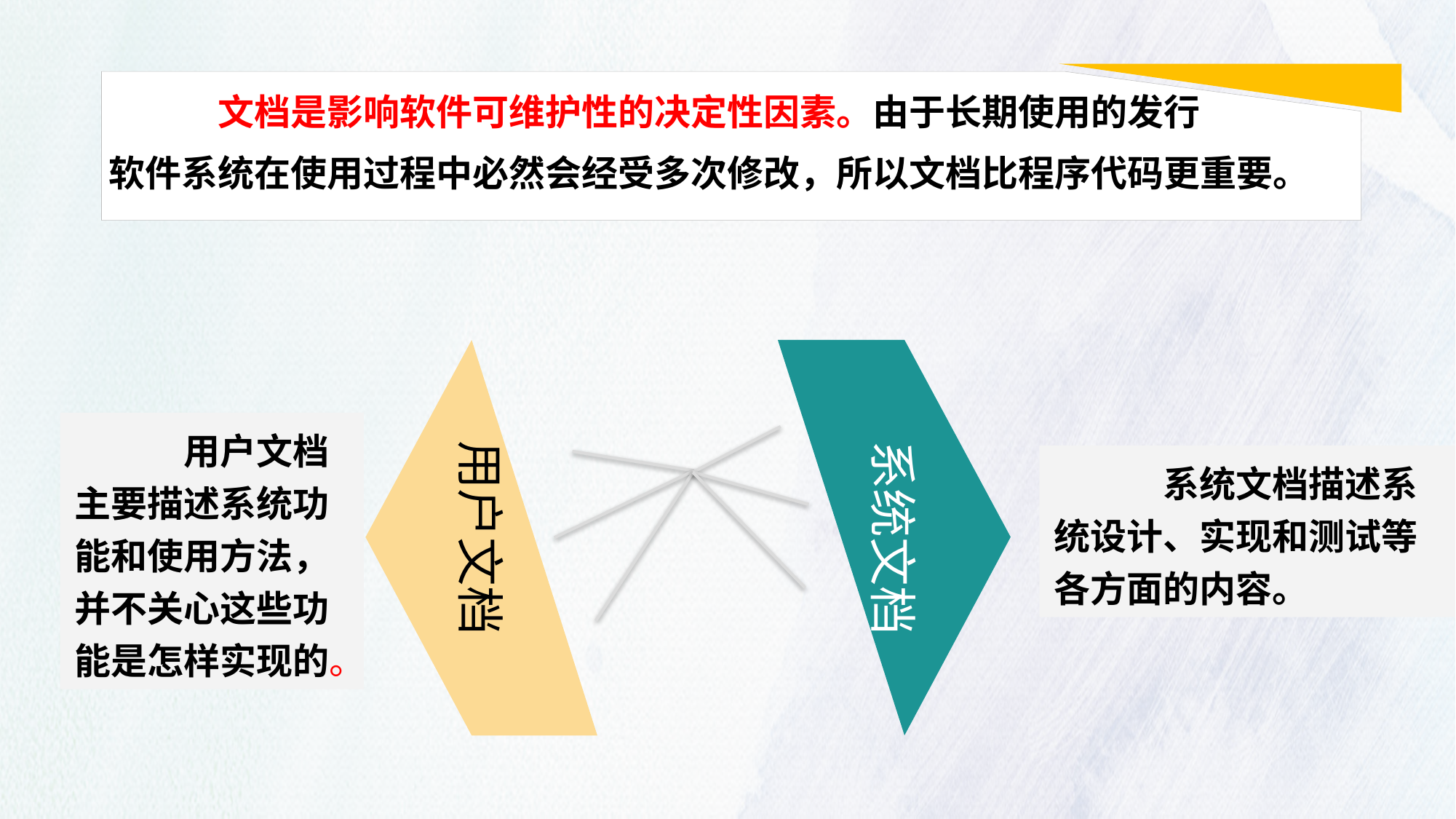

文档是影响软件可维护性的决定性因素。由于长期使用的发行

软件系统在使用过程中必然会经受多次修改，所以文档比程序代码更重要。
系统文档
用户文档
	用户文档主要描述系统功能和使用方法，并不关心这些功能是怎样实现的。
	系统文档描述系统设计、实现和测试等各方面的内容。